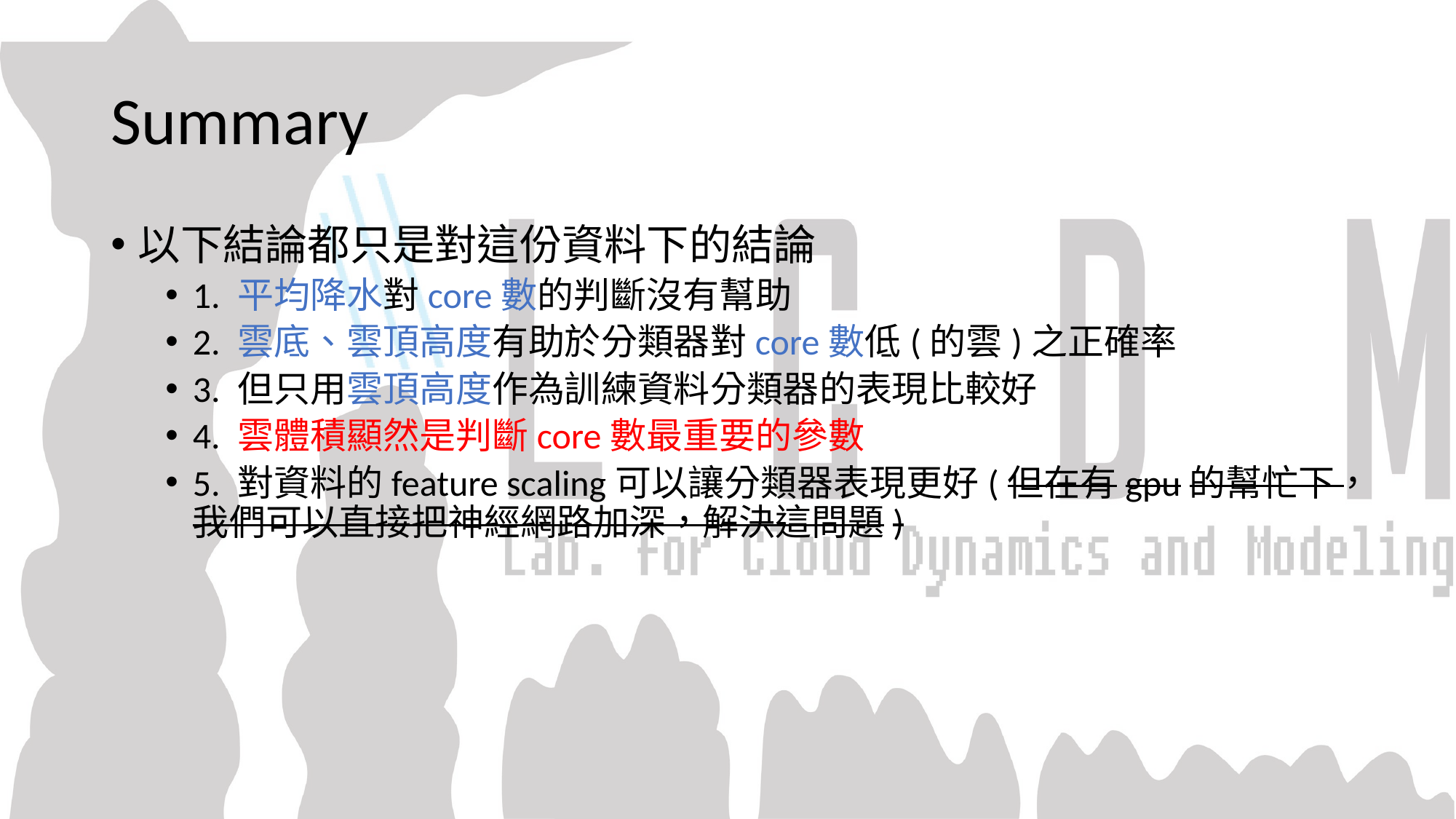

# Summary
以下結論都只是對這份資料下的結論
1. 平均降水對core數的判斷沒有幫助
2. 雲底、雲頂高度有助於分類器對core數低(的雲)之正確率
3. 但只用雲頂高度作為訓練資料分類器的表現比較好
4. 雲體積顯然是判斷core數最重要的參數
5. 對資料的feature scaling可以讓分類器表現更好(但在有gpu的幫忙下，我們可以直接把神經網路加深，解決這問題)